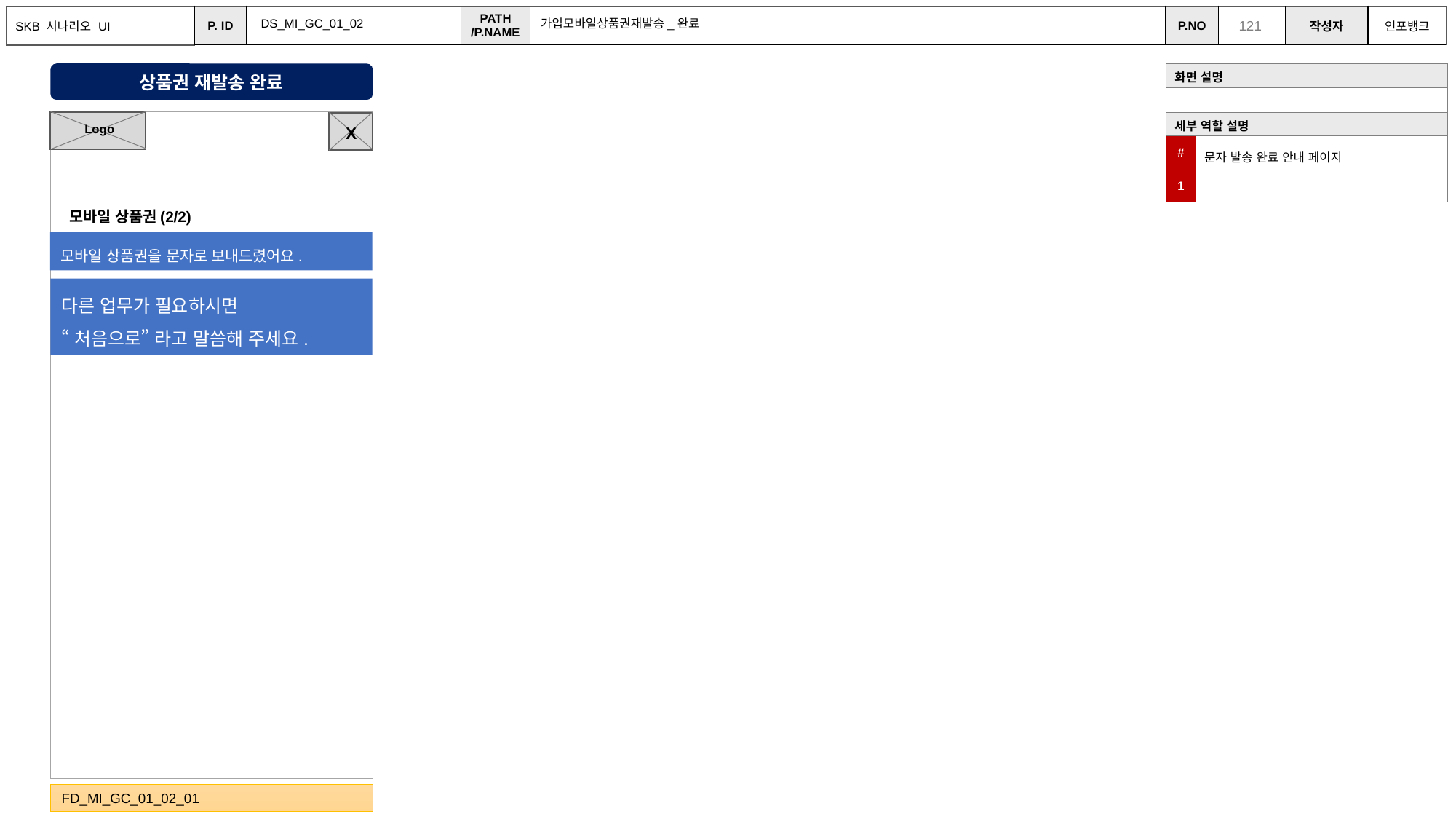

DS_MI_GC_01_02
가입모바일상품권재발송_완료
상품권 재발송 완료
| 화면 설명 |  |
| --- | --- |
|  |  |
| 세부 역할 설명 |  |
| # | 문자 발송 완료 안내 페이지 |
| 1 |  |

Logo

X
모바일 상품권(2/2)
모바일 상품권을 문자로 보내드렸어요.
다른 업무가 필요하시면
“처음으로” 라고 말씀해 주세요.
FD_MI_GC_01_02_01